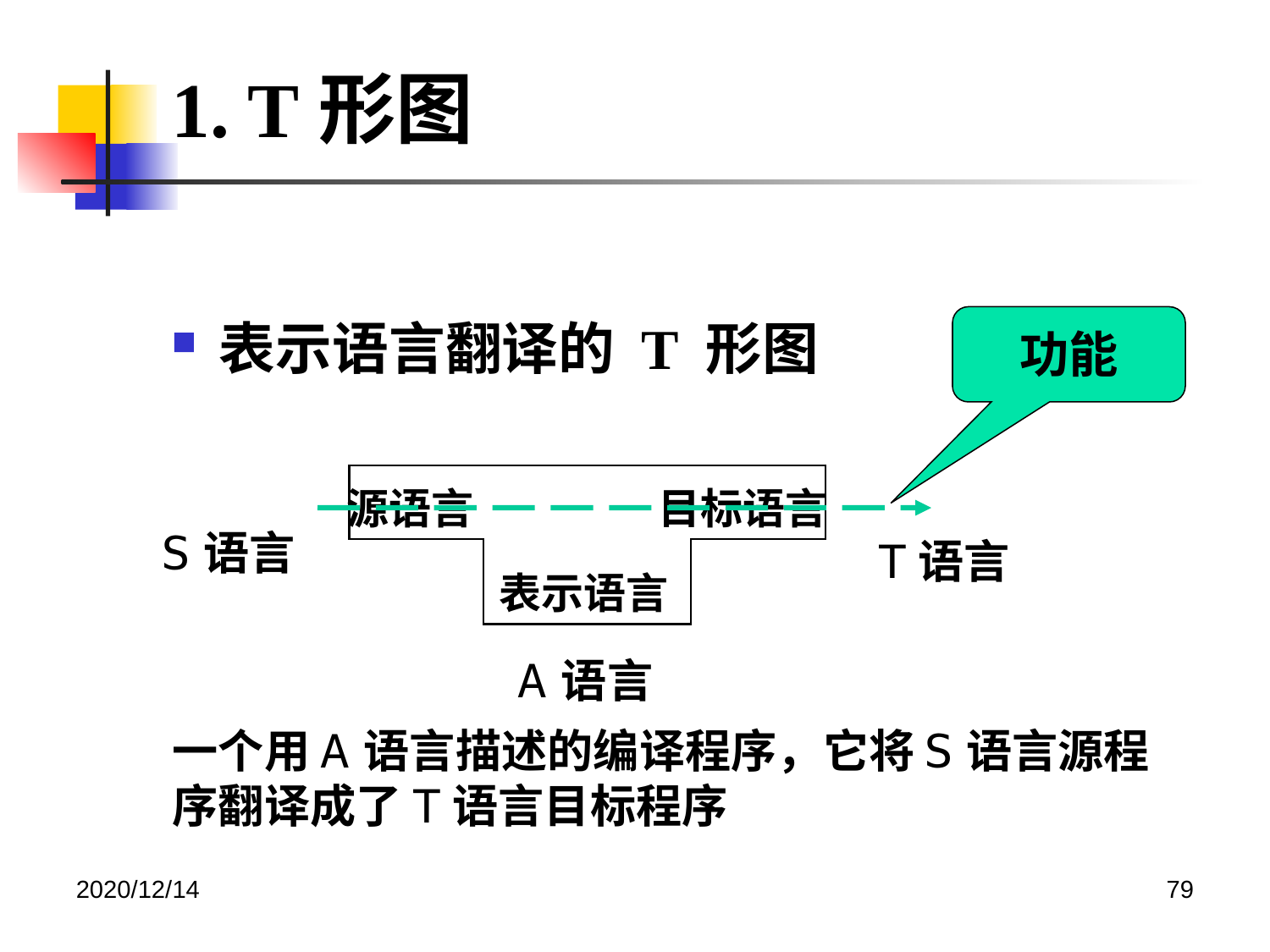

1. T形图
表示语言翻译的 T 形图
功能

源语言
目标语言

S语言
T语言
表示语言
A语言
一个用A语言描述的编译程序，它将S语言源程
序翻译成了T语言目标程序
2020/12/14
79